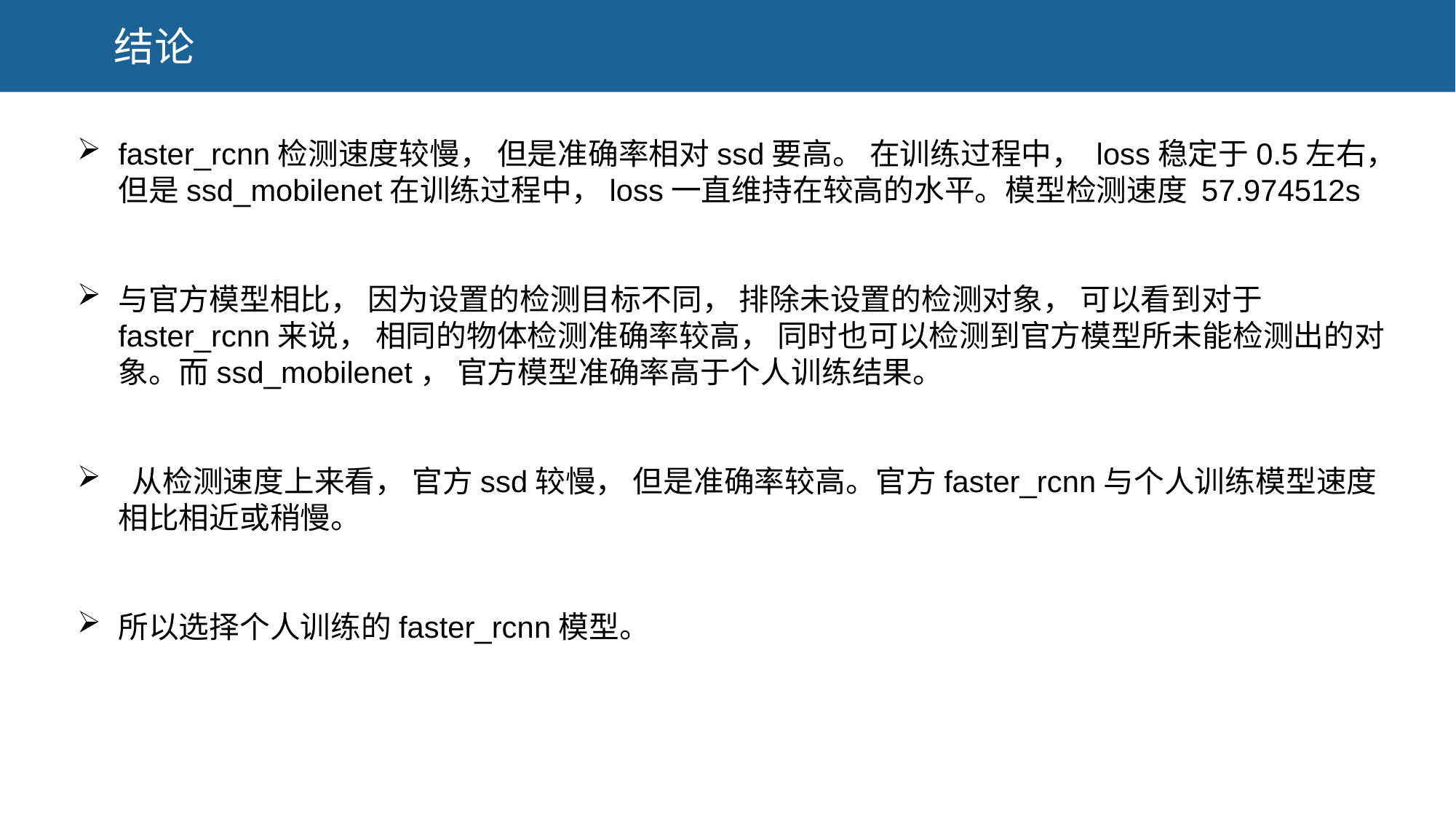

成果展示
结论

faster_rcnn检测速度较慢， 但是准确率相对ssd要高。 在训练过程中， loss稳定于0.5左右， 但是ssd_mobilenet在训练过程中，loss一直维持在较高的水平。模型检测速度 57.974512s

与官方模型相比， 因为设置的检测目标不同， 排除未设置的检测对象， 可以看到对于faster_rcnn来说， 相同的物体检测准确率较高， 同时也可以检测到官方模型所未能检测出的对象。而ssd_mobilenet， 官方模型准确率高于个人训练结果。

 从检测速度上来看， 官方ssd较慢， 但是准确率较高。官方faster_rcnn与个人训练模型速度相比相近或稍慢。

所以选择个人训练的faster_rcnn模型。